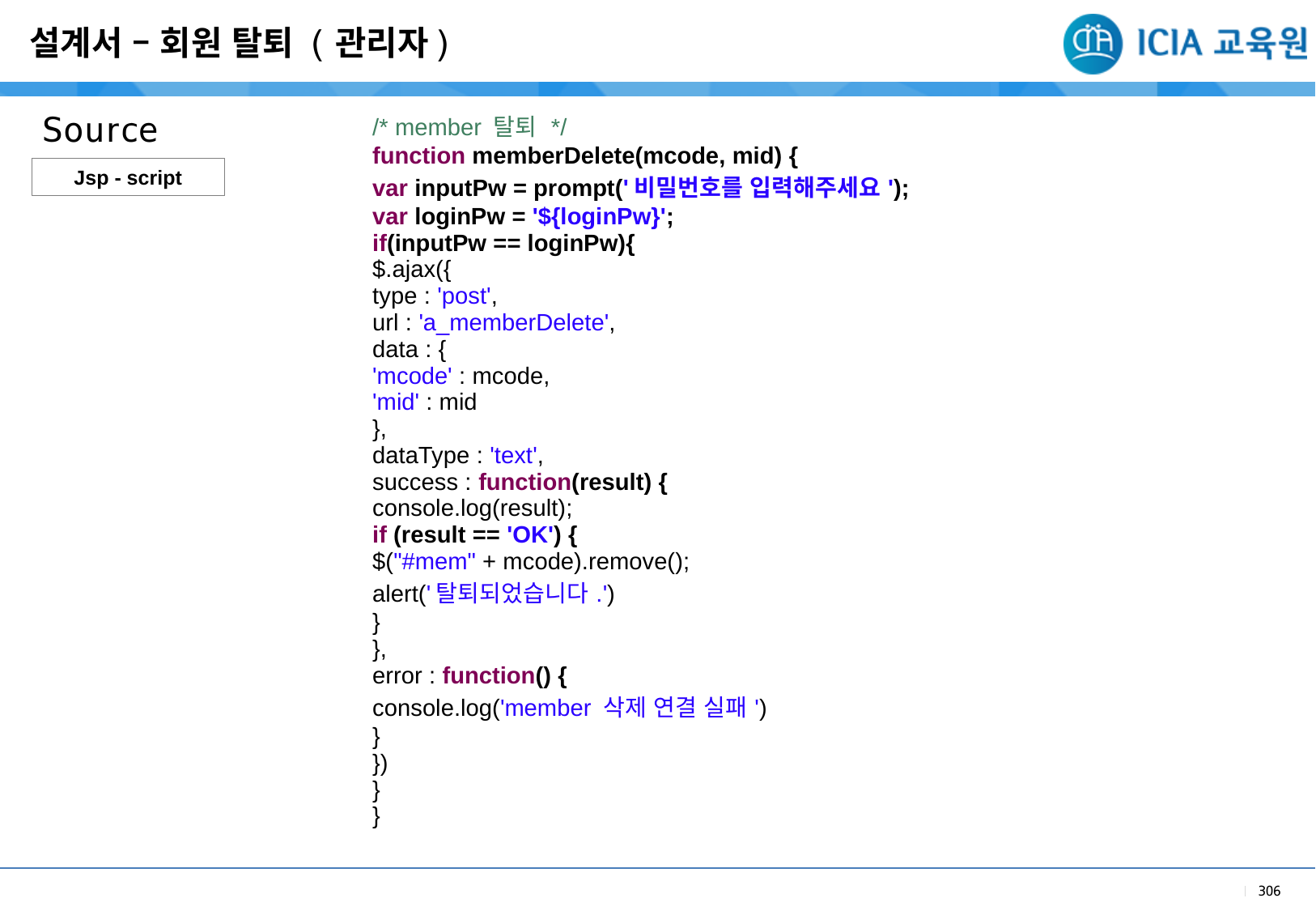

설계서 – 회원 탈퇴 (관리자)
Source
| /\* member 탈퇴 \*/ function memberDelete(mcode, mid) { var inputPw = prompt('비밀번호를 입력해주세요'); var loginPw = '${loginPw}'; if(inputPw == loginPw){ $.ajax({ type : 'post', url : 'a\_memberDelete', data : { 'mcode' : mcode, 'mid' : mid }, dataType : 'text', success : function(result) { console.log(result); if (result == 'OK') { $("#mem" + mcode).remove(); alert('탈퇴되었습니다.') } }, error : function() { console.log('member 삭제 연결 실패') } }) } } |
| --- |
Jsp - script